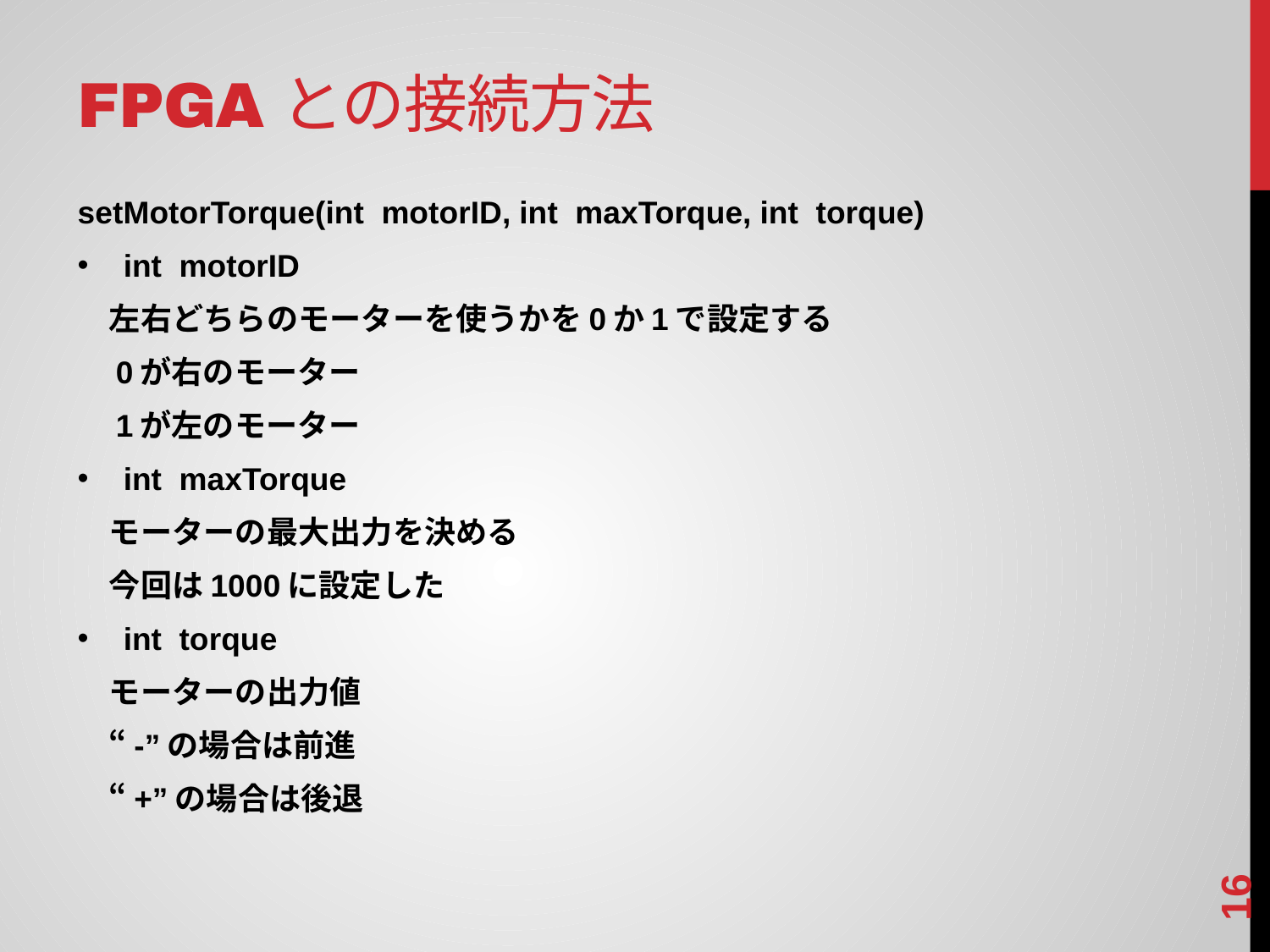

# FPGAとの接続方法
setMotorTorque(int  motorID, int  maxTorque, int  torque)
int  motorID
　左右どちらのモーターを使うかを0か1で設定する
　0が右のモーター
　1が左のモーター
int  maxTorque
　モーターの最大出力を決める
　今回は1000に設定した
int  torque
　モーターの出力値
　“-”の場合は前進
　“+”の場合は後退
16